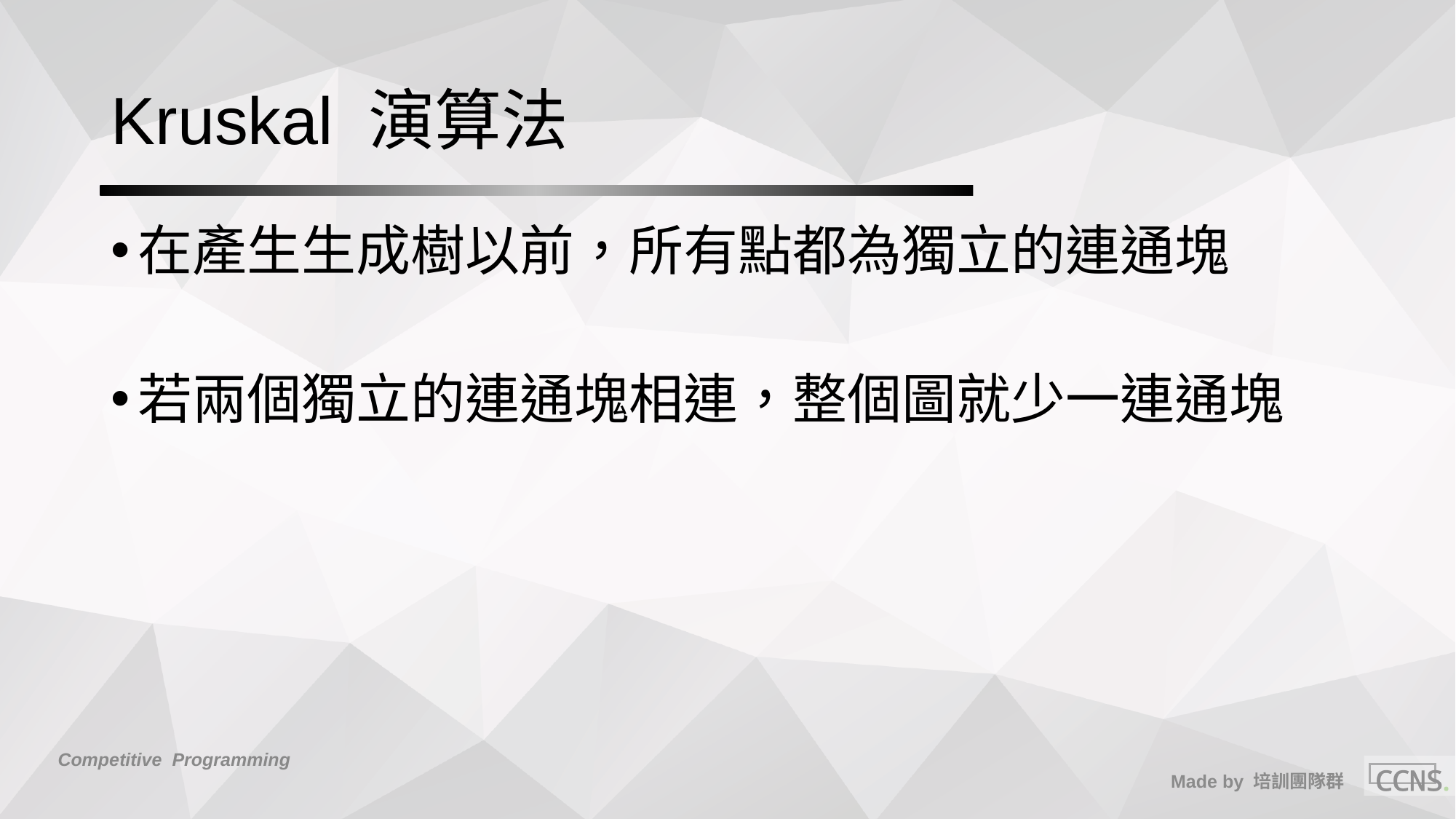

# Kruskal 演算法
在產生生成樹以前，所有點都為獨立的連通塊

若兩個獨立的連通塊相連，整個圖就少一連通塊